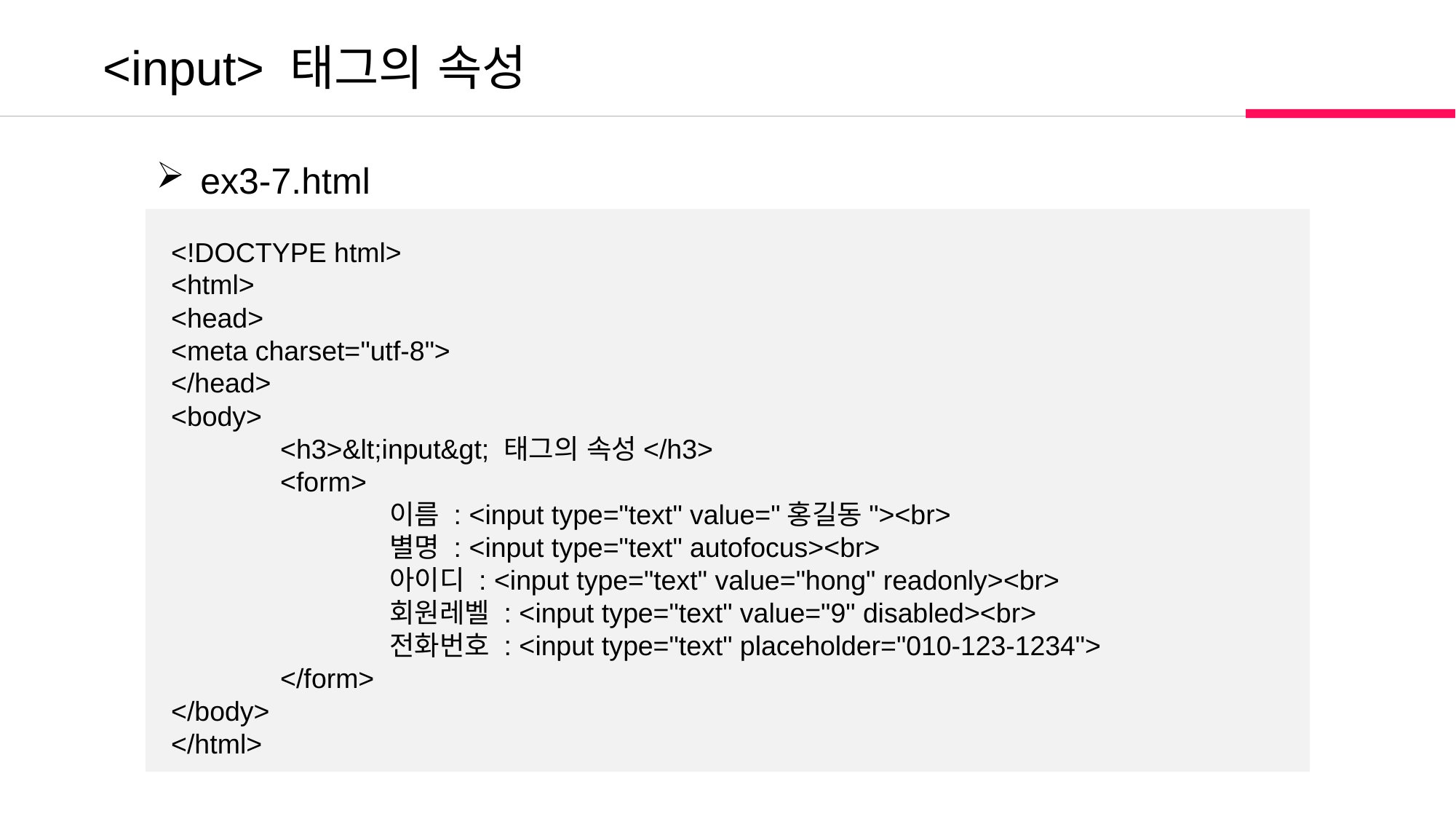

<input> 태그의 속성

 ex3-7.html
<!DOCTYPE html>
<html>
<head>
<meta charset="utf-8">
</head>
<body>
	<h3>&lt;input&gt; 태그의 속성</h3>
	<form>
		이름 : <input type="text" value="홍길동"><br>
		별명 : <input type="text" autofocus><br>
		아이디 : <input type="text" value="hong" readonly><br>
		회원레벨 : <input type="text" value="9" disabled><br>
		전화번호 : <input type="text" placeholder="010-123-1234">
	</form>
</body>
</html>